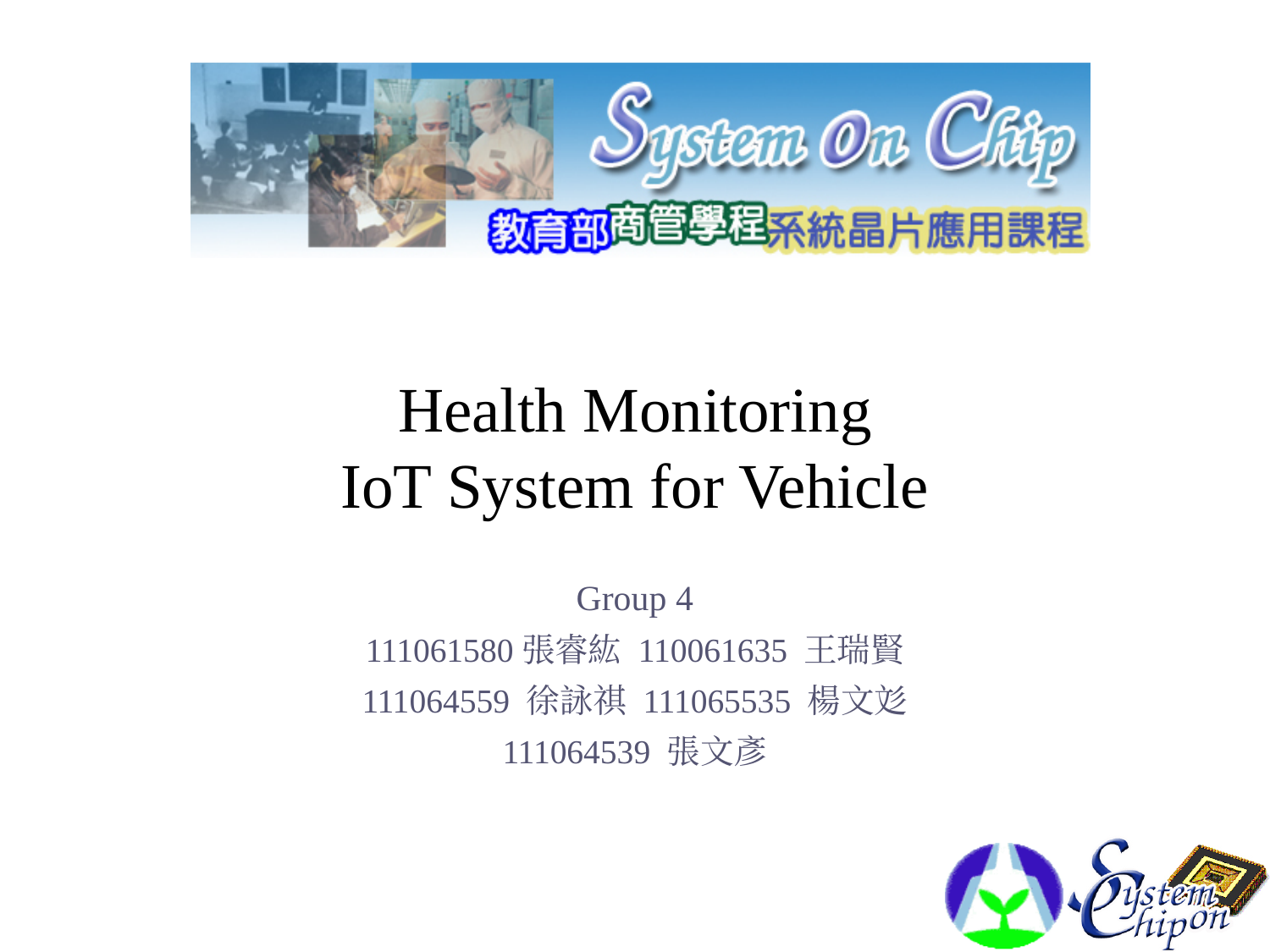

# Health Monitoring
IoT System for Vehicle
Group 4
111061580張睿紘 110061635 王瑞賢
111064559 徐詠祺 111065535 楊文彣
111064539 張文彥